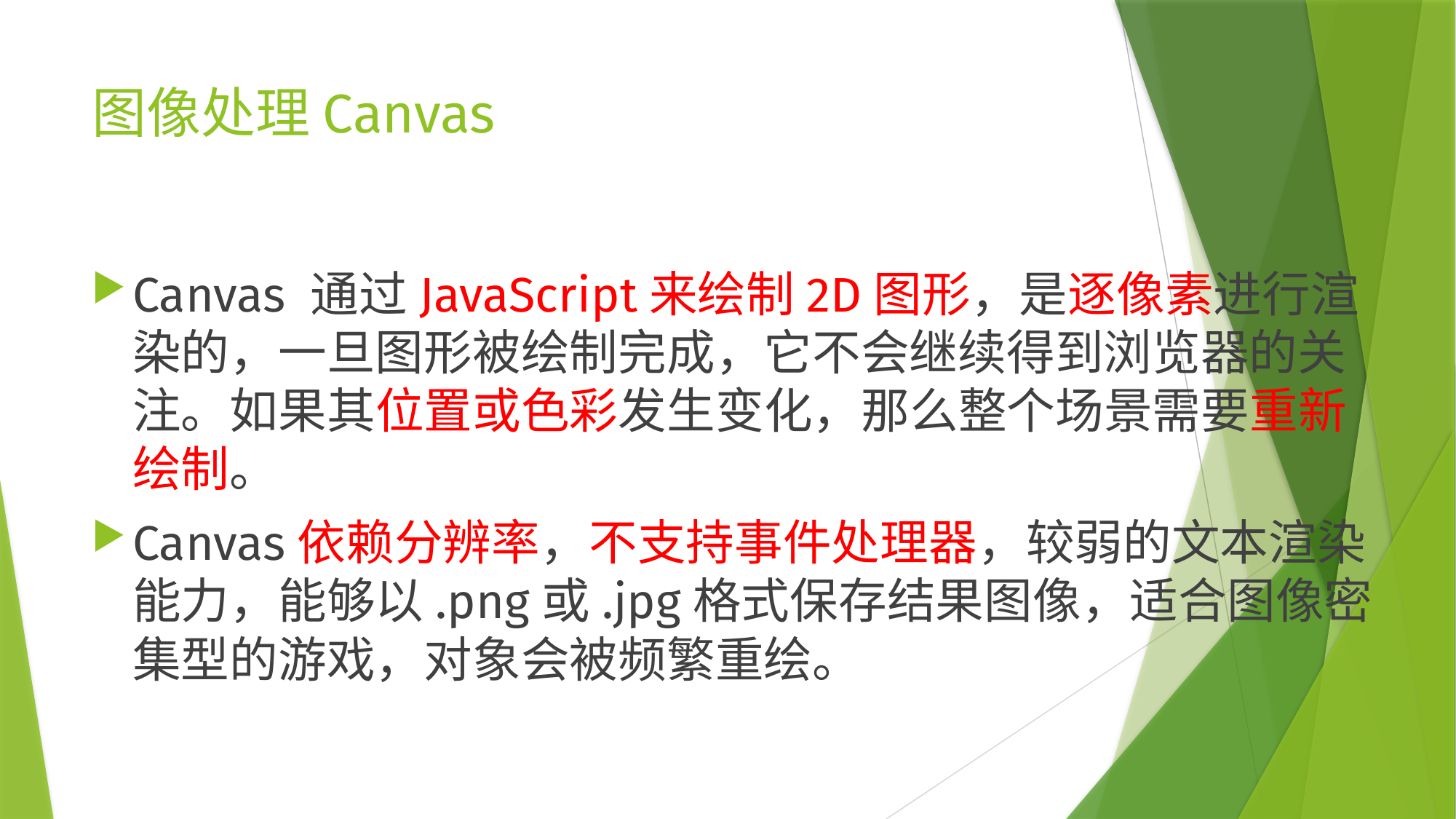

# 图像处理Canvas
Canvas 通过JavaScript来绘制2D图形，是逐像素进行渲染的，一旦图形被绘制完成，它不会继续得到浏览器的关注。如果其位置或色彩发生变化，那么整个场景需要重新绘制。
Canvas依赖分辨率，不支持事件处理器，较弱的文本渲染能力，能够以.png或.jpg格式保存结果图像，适合图像密集型的游戏，对象会被频繁重绘。